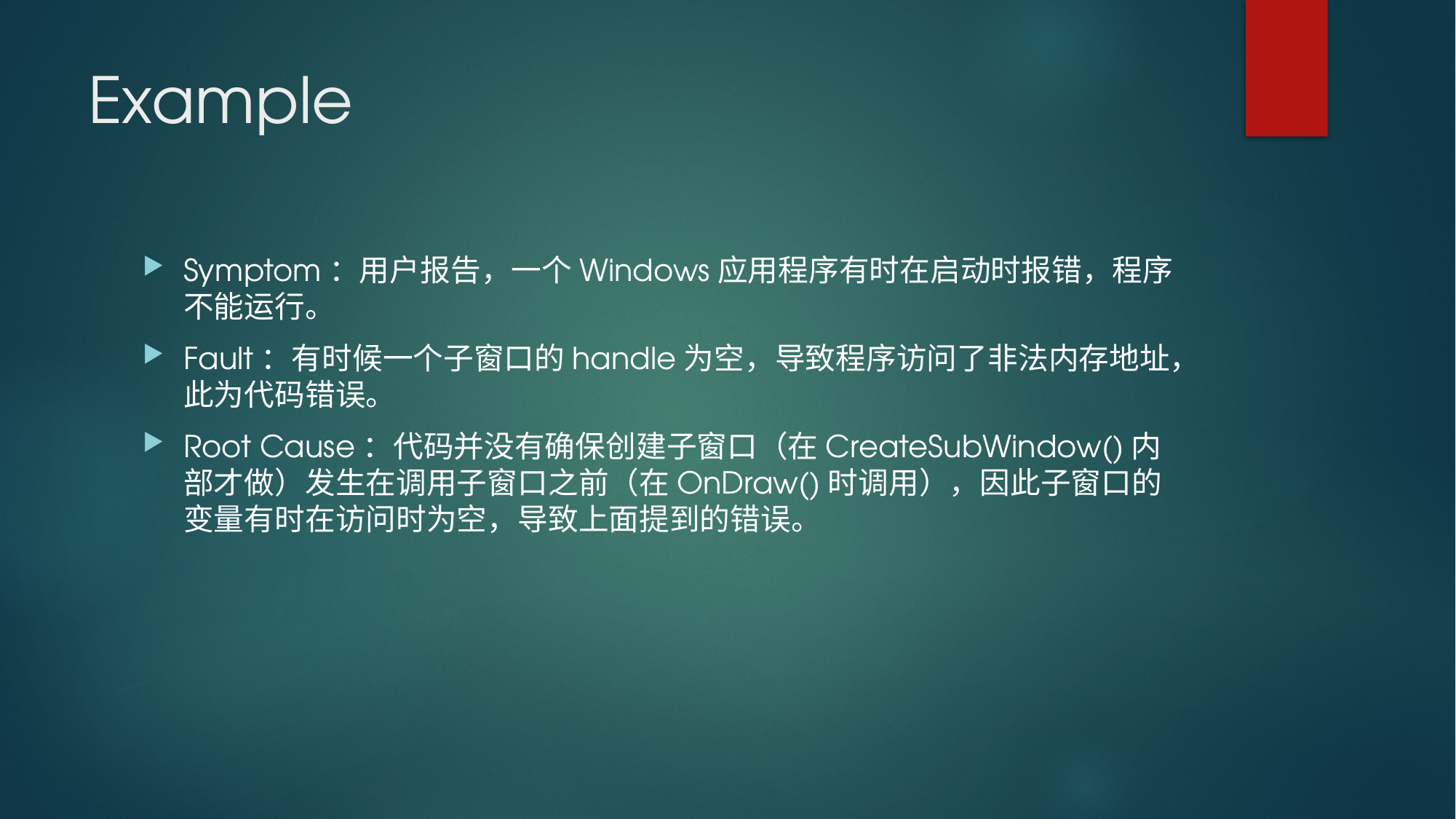

# Example
Symptom：用户报告，一个Windows应用程序有时在启动时报错，程序不能运行。
Fault：有时候一个子窗口的handle为空，导致程序访问了非法内存地址，此为代码错误。
Root Cause：代码并没有确保创建子窗口（在CreateSubWindow()内部才做）发生在调用子窗口之前（在OnDraw()时调用），因此子窗口的变量有时在访问时为空，导致上面提到的错误。